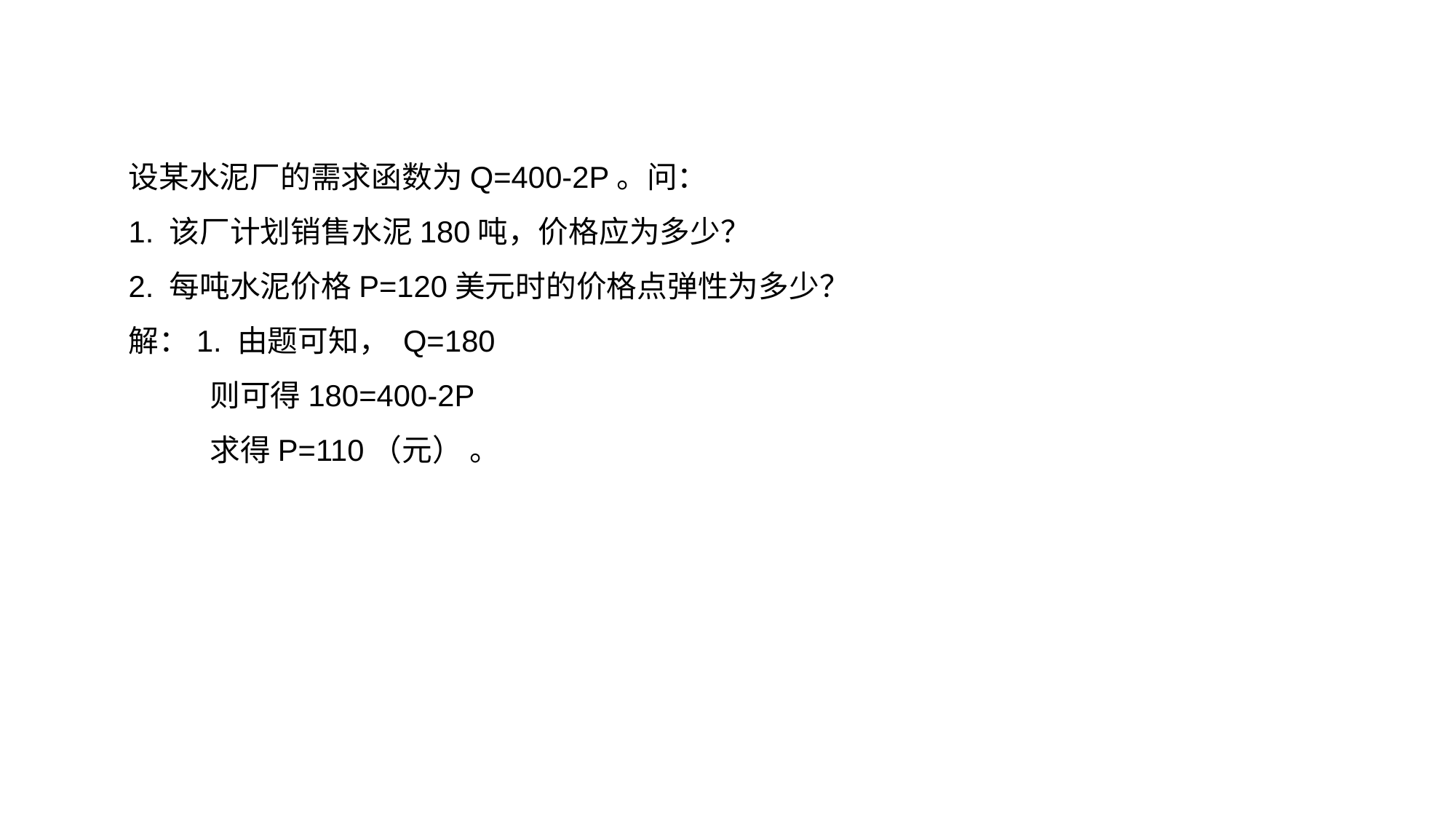

设某水泥厂的需求函数为Q=400-2P。问：
1. 该厂计划销售水泥180吨，价格应为多少？
2. 每吨水泥价格P=120美元时的价格点弹性为多少？
解：1. 由题可知， Q=180
           则可得180=400-2P
           求得P=110（元） 。